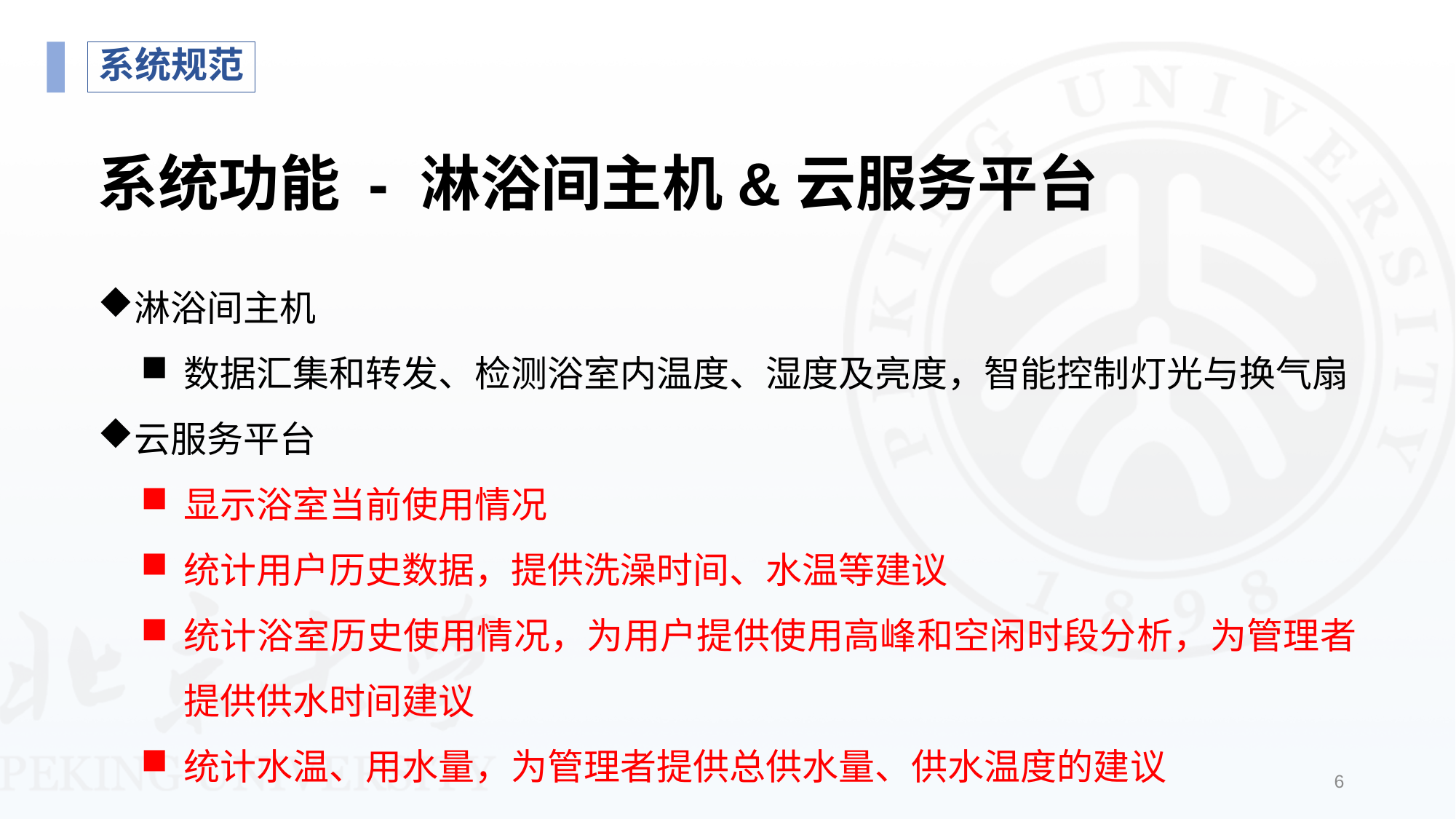

系统规范
# 系统功能 - 淋浴间主机&云服务平台
淋浴间主机
数据汇集和转发、检测浴室内温度、湿度及亮度，智能控制灯光与换气扇
云服务平台
显示浴室当前使用情况
统计用户历史数据，提供洗澡时间、水温等建议
统计浴室历史使用情况，为用户提供使用高峰和空闲时段分析，为管理者提供供水时间建议
统计水温、用水量，为管理者提供总供水量、供水温度的建议
6